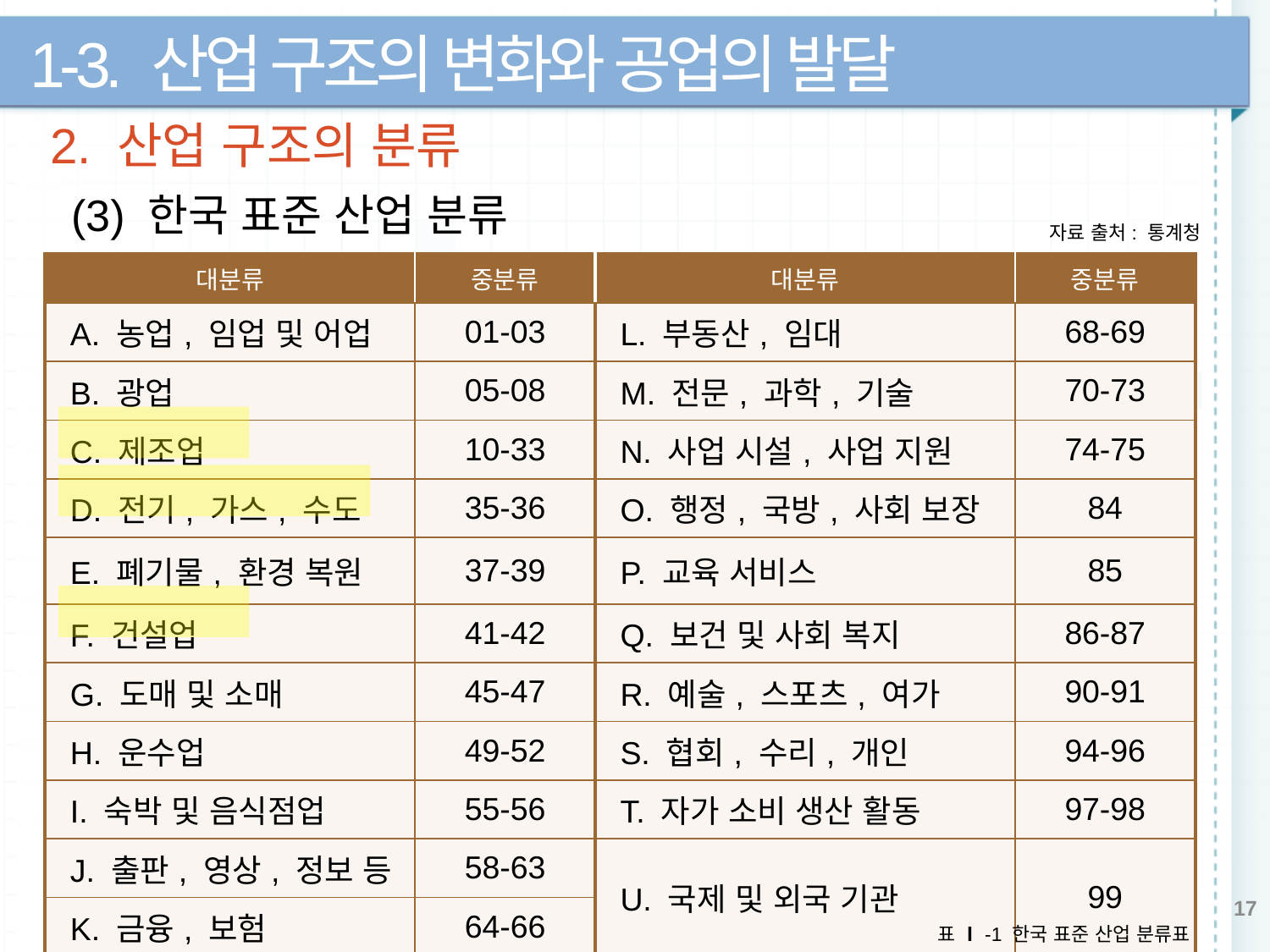

1-3. 산업 구조의 변화와 공업의 발달
2. 산업 구조의 분류
(3) 한국 표준 산업 분류
자료 출처: 통계청
| 대분류 | 중분류 | 대분류 | 중분류 |
| --- | --- | --- | --- |
| A. 농업, 임업 및 어업 | 01-03 | L. 부동산, 임대 | 68-69 |
| B. 광업 | 05-08 | M. 전문, 과학, 기술 | 70-73 |
| C. 제조업 | 10-33 | N. 사업 시설, 사업 지원 | 74-75 |
| D. 전기, 가스, 수도 | 35-36 | O. 행정, 국방, 사회 보장 | 84 |
| E. 폐기물, 환경 복원 | 37-39 | P. 교육 서비스 | 85 |
| F. 건설업 | 41-42 | Q. 보건 및 사회 복지 | 86-87 |
| G. 도매 및 소매 | 45-47 | R. 예술, 스포츠, 여가 | 90-91 |
| H. 운수업 | 49-52 | S. 협회, 수리, 개인 | 94-96 |
| I. 숙박 및 음식점업 | 55-56 | T. 자가 소비 생산 활동 | 97-98 |
| J. 출판, 영상, 정보 등 | 58-63 | U. 국제 및 외국 기관 | 99 |
| K. 금융, 보험 | 64-66 |  |  |

17
표 Ⅰ-1 한국 표준 산업 분류표